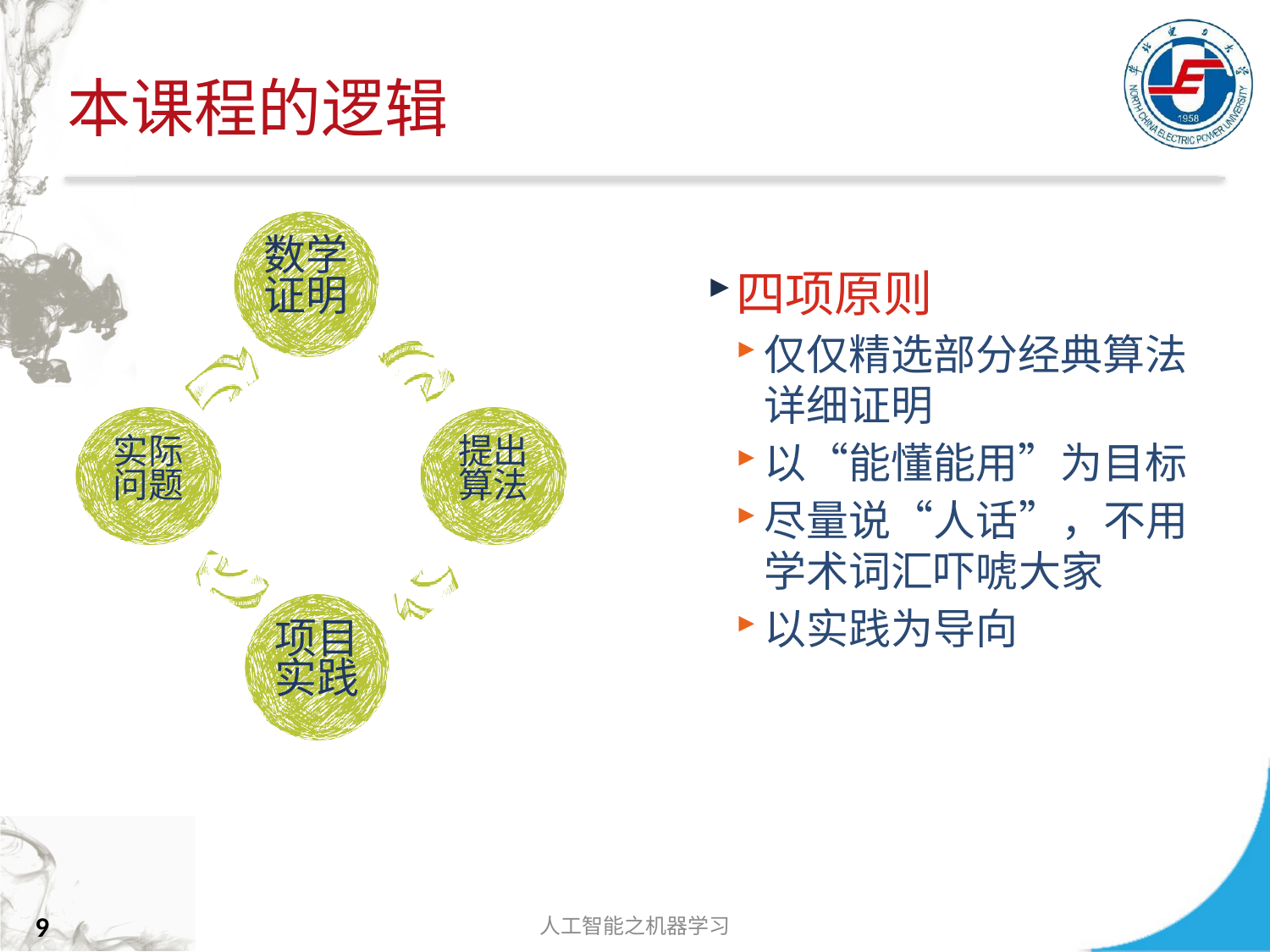

# 本课程的逻辑

数学 证明
四项原则
仅仅精选部分经典算法详细证明
以“能懂能用”为目标
尽量说“人话”，不用学术词汇吓唬大家
以实践为导向

实际 问题
提出 算法

项目实践
人工智能之机器学习
9